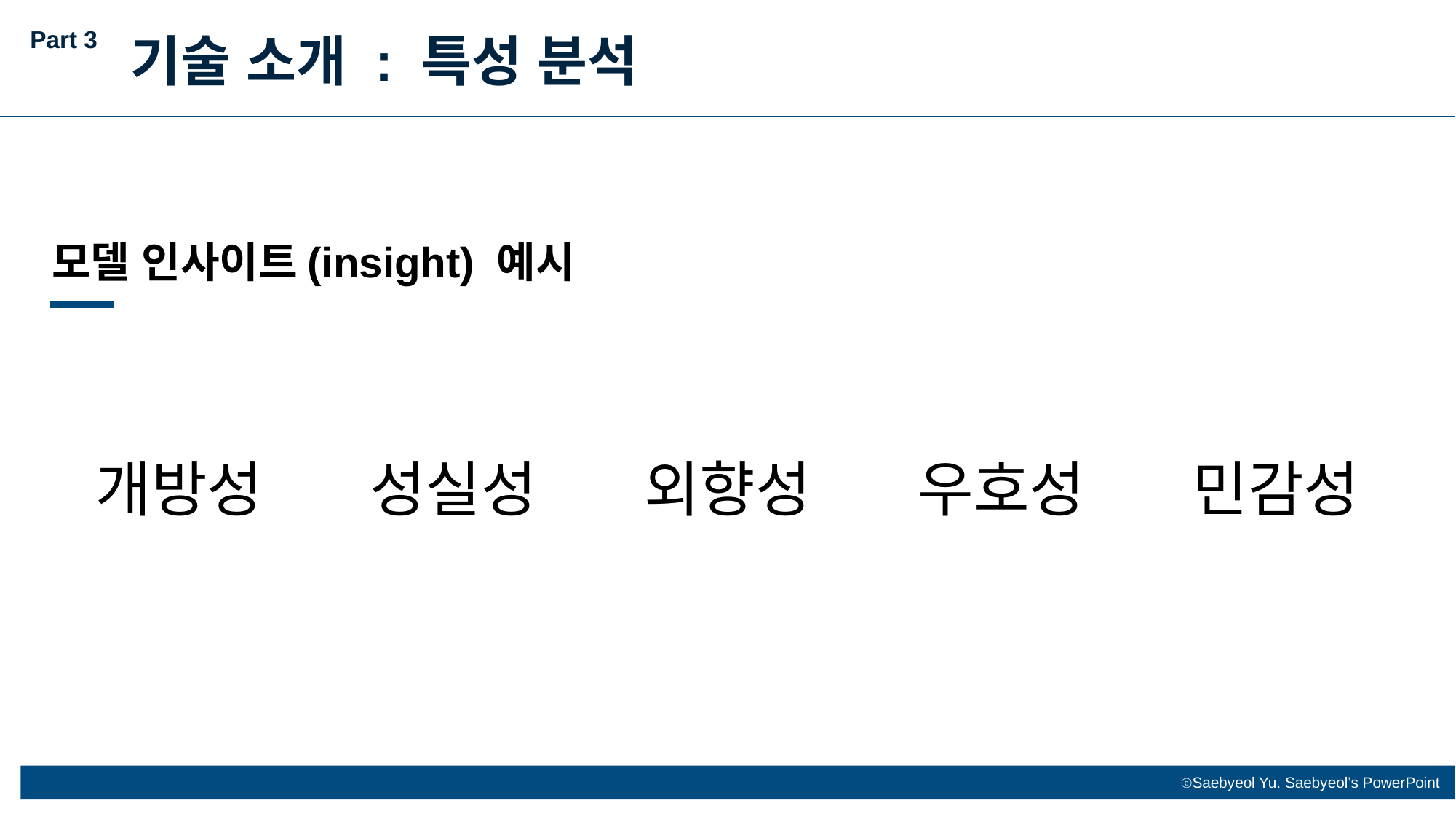

Part 3
기술 소개 : 특성 분석
모델 인사이트(insight) 예시
개방성
성실성
외향성
우호성
민감성